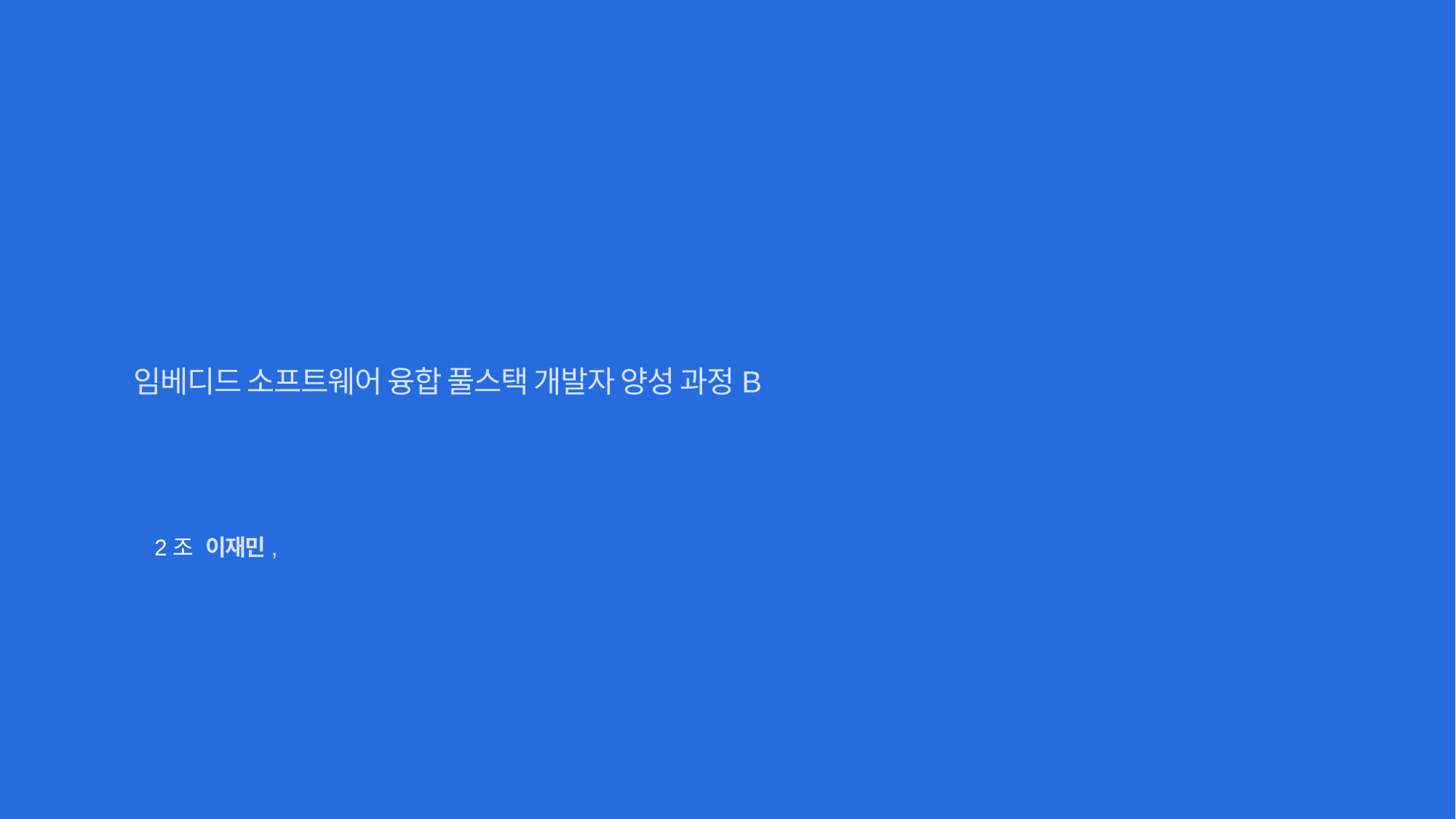

대구요 배달웹_스토리보드
임베디드 소프트웨어 융합 풀스택 개발자 양성 과정B
2조  이재민, 김승훈, 백승하, 정세인, 양우성, 박민영